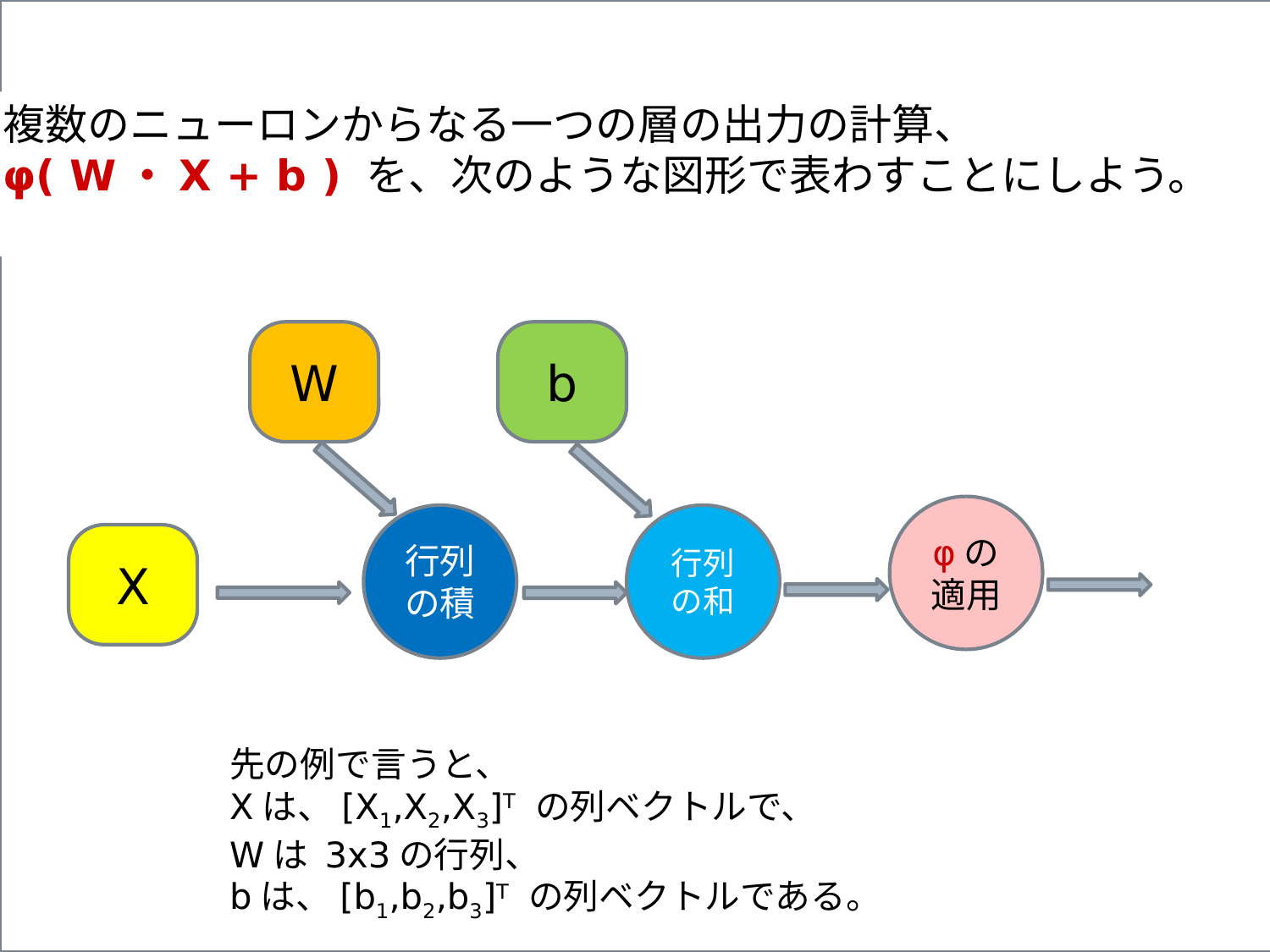

複数のニューロンからなる一つの層の出力の計算、
φ( W・X + b ) を、次のような図形で表わすことにしよう。

W
b

φの適用
行列の積
行列の和
X

先の例で言うと、
Xは、[X1,X2,X3]T の列ベクトルで、
Wは 3x3の行列、
bは、[b1,b2,b3]T の列ベクトルである。